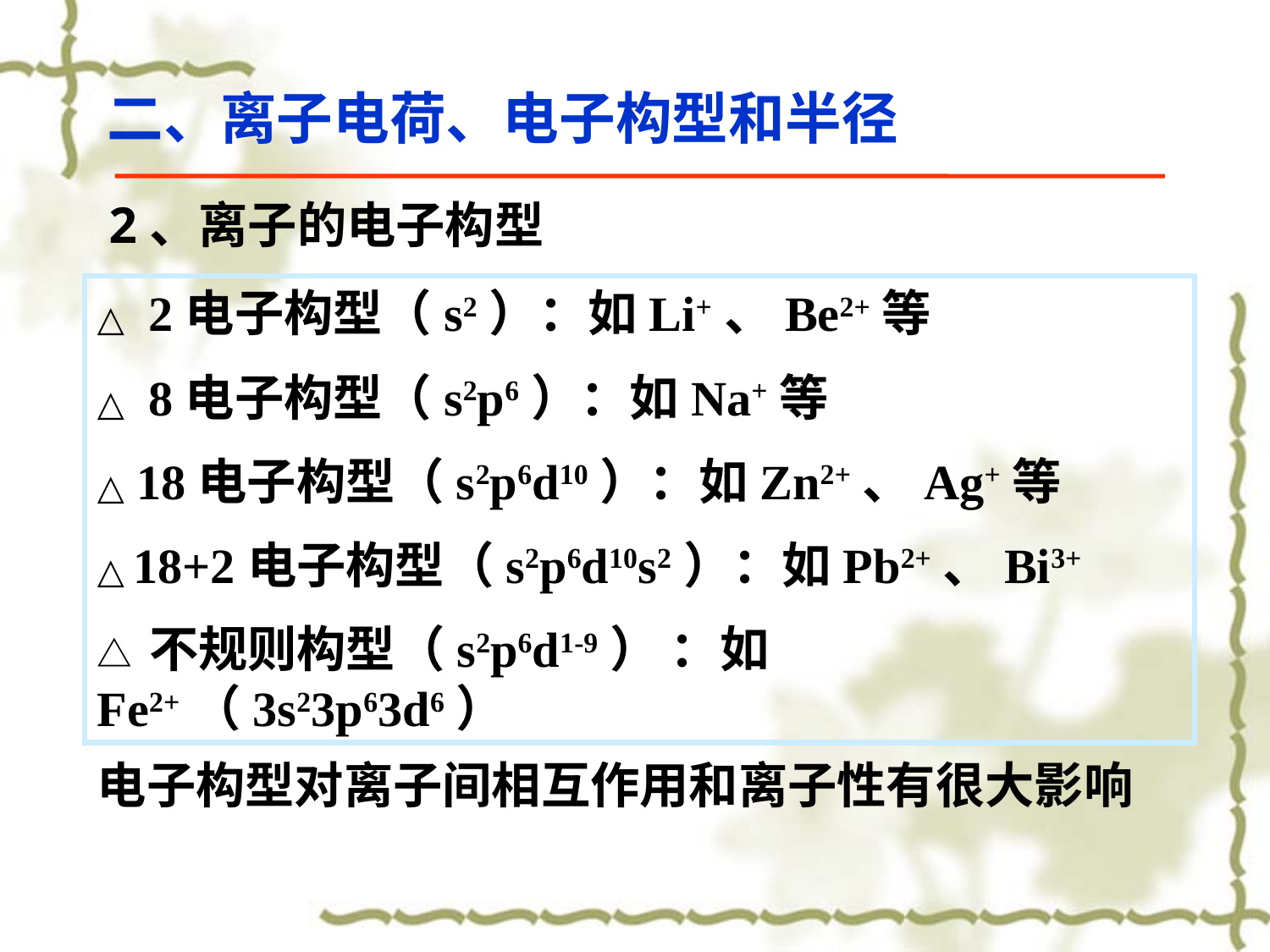

二、离子电荷、电子构型和半径
# 2、离子的电子构型

△  2电子构型（s2）：如Li+、Be2+等
△  8电子构型（s2p6）：如Na+等
△ 18电子构型（s2p6d10）：如Zn2+、Ag+等
△ 18+2电子构型（s2p6d10s2）：如Pb2+、Bi3+
△ 不规则构型（s2p6d1-9） ：如Fe2+（3s23p63d6）
电子构型对离子间相互作用和离子性有很大影响